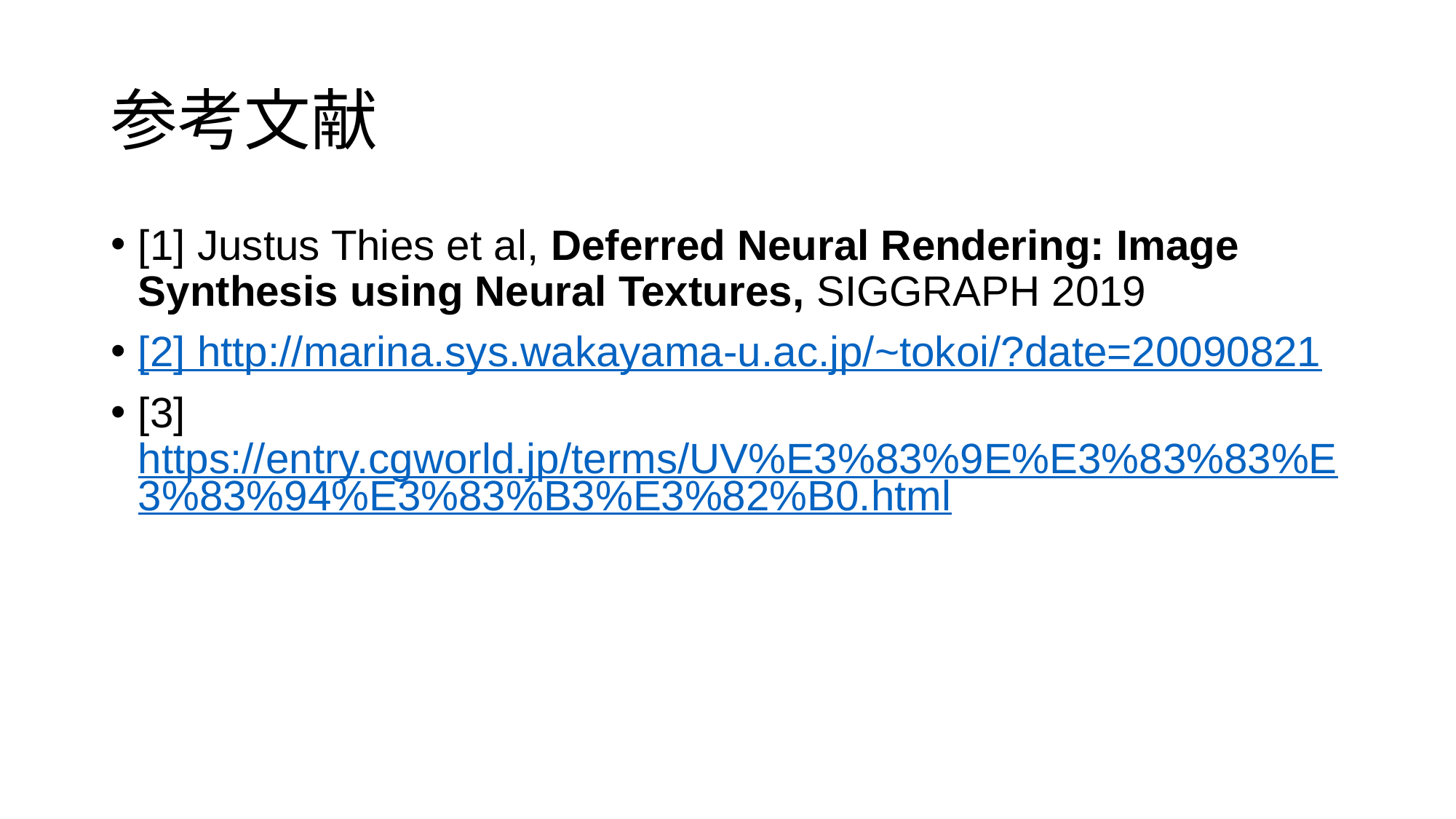

# 参考文献
[1] Justus Thies et al, Deferred Neural Rendering: Image Synthesis using Neural Textures, SIGGRAPH 2019
[2] http://marina.sys.wakayama-u.ac.jp/~tokoi/?date=20090821
[3] https://entry.cgworld.jp/terms/UV%E3%83%9E%E3%83%83%E3%83%94%E3%83%B3%E3%82%B0.html